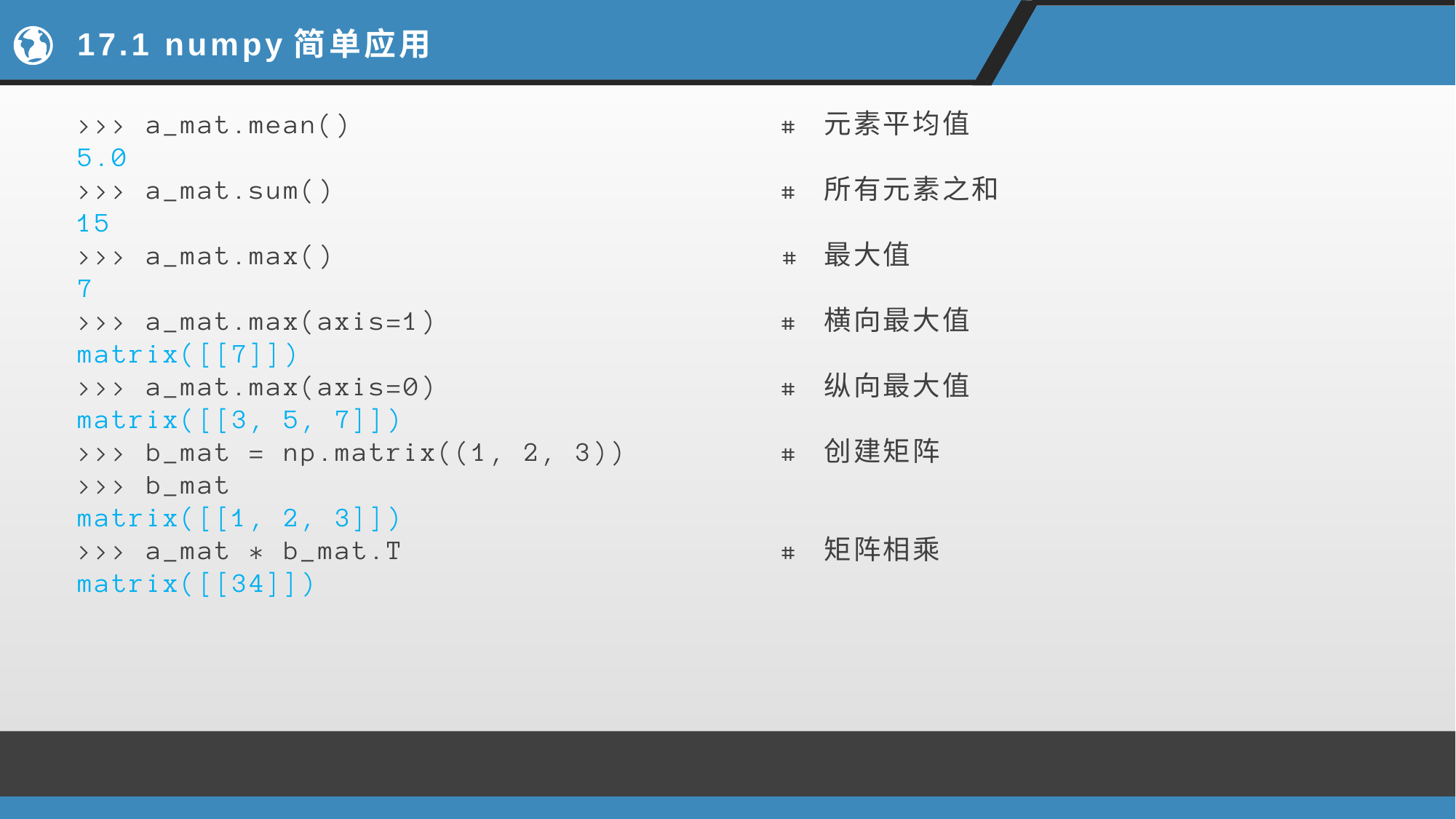

# 17.1 numpy简单应用

>>> a_mat.mean()                         # 元素平均值
5.0
>>> a_mat.sum()                          # 所有元素之和
15
>>> a_mat.max()                          # 最大值
7
>>> a_mat.max(axis=1)                    # 横向最大值
matrix([[7]])
>>> a_mat.max(axis=0)                    # 纵向最大值
matrix([[3, 5, 7]])
>>> b_mat = np.matrix((1, 2, 3))         # 创建矩阵
>>> b_mat
matrix([[1, 2, 3]])
>>> a_mat * b_mat.T                      # 矩阵相乘
matrix([[34]])